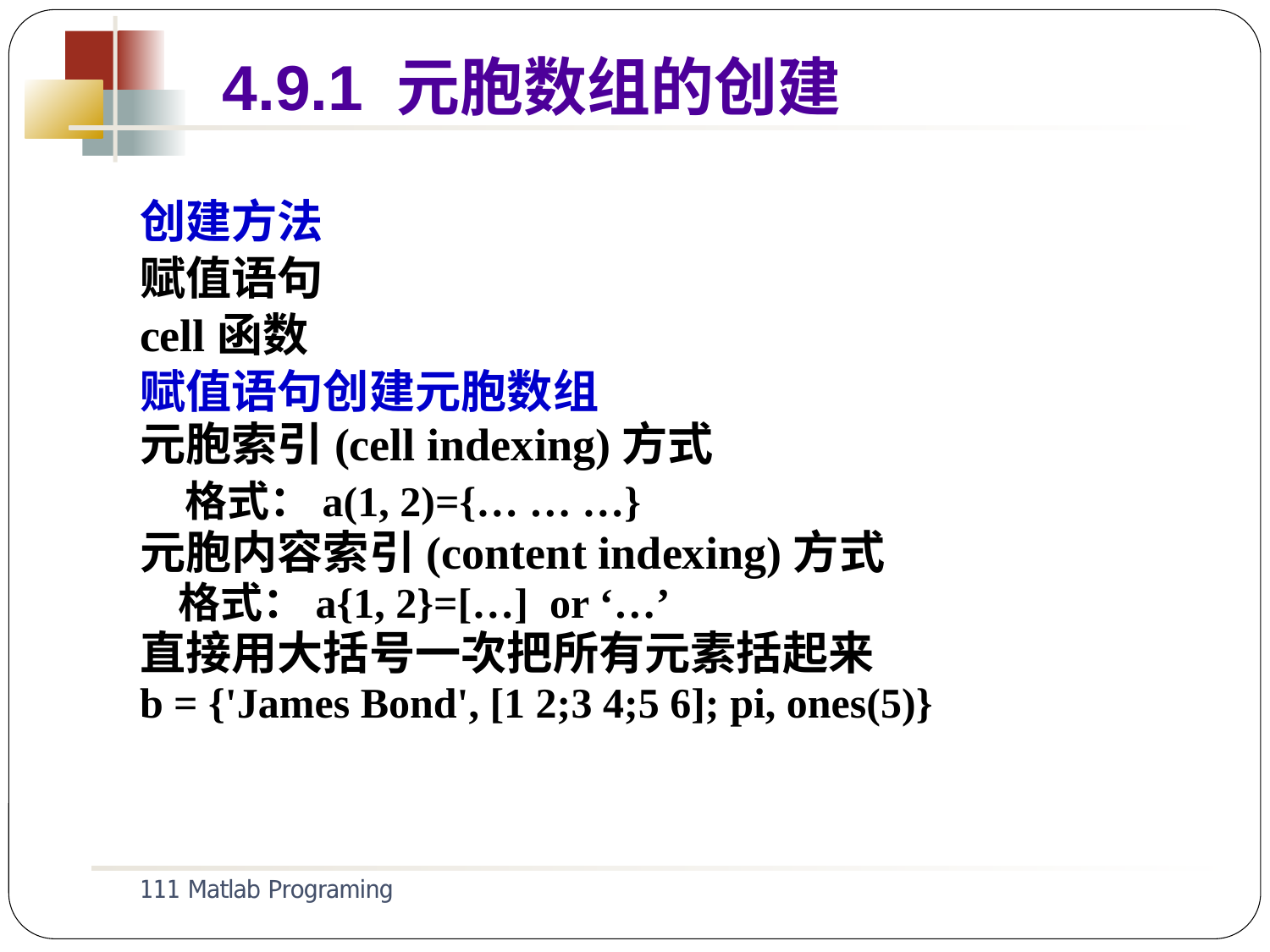

创建方法
赋值语句
cell函数
赋值语句创建元胞数组
元胞索引(cell indexing)方式
   格式：a(1, 2)={… … …}
元胞内容索引(content indexing)方式
   格式：a{1, 2}=[…]  or ‘…’
直接用大括号一次把所有元素括起来
b = {'James Bond', [1 2;3 4;5 6]; pi, ones(5)}
4.9.1 元胞数组的创建
111 Matlab Programing